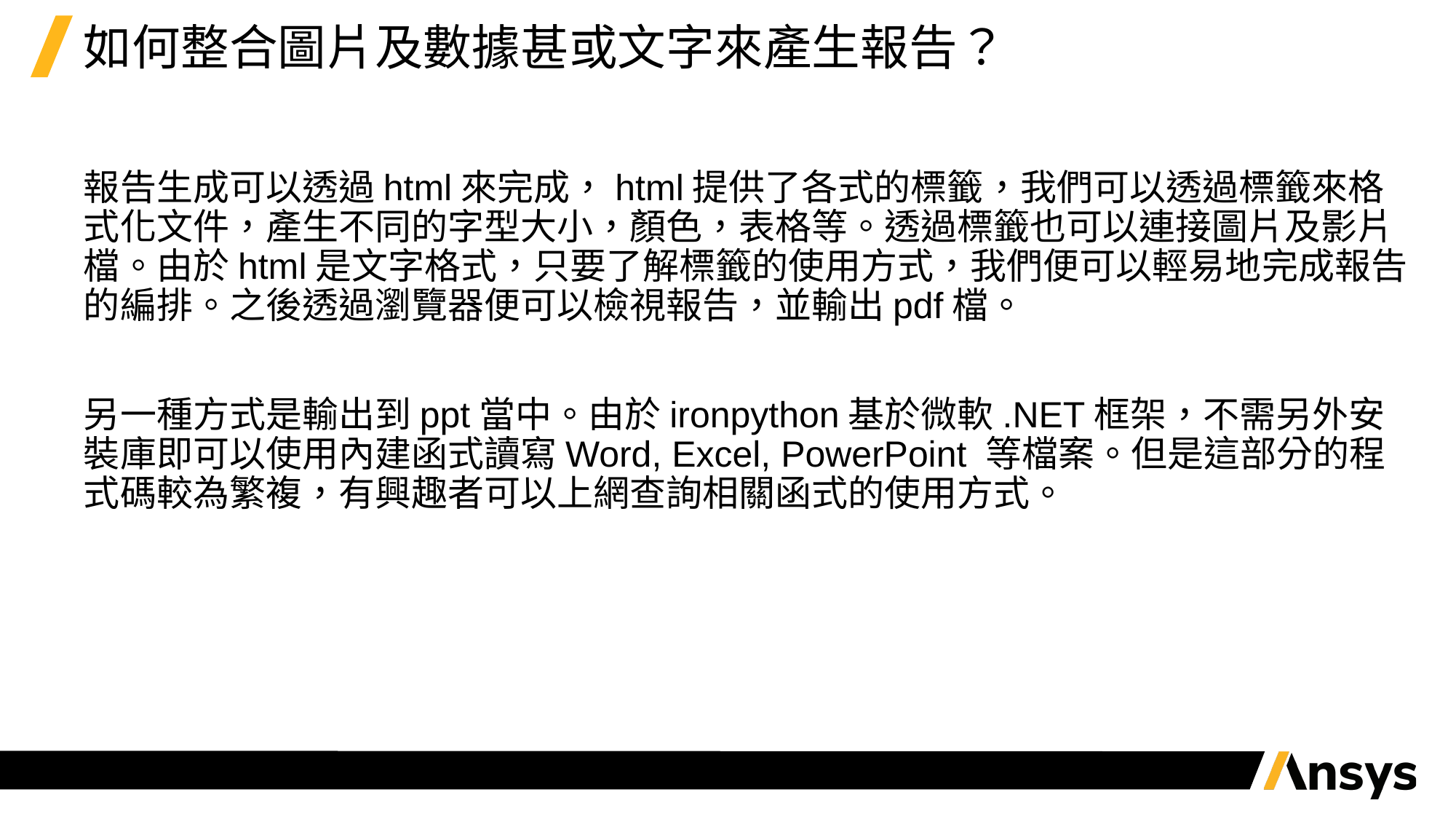

# 如何整合圖片及數據甚或文字來產生報告？
報告生成可以透過html來完成，html提供了各式的標籤，我們可以透過標籤來格式化文件，產生不同的字型大小，顏色，表格等。透過標籤也可以連接圖片及影片檔。由於html是文字格式，只要了解標籤的使用方式，我們便可以輕易地完成報告的編排。之後透過瀏覽器便可以檢視報告，並輸出pdf檔。

另一種方式是輸出到ppt當中。由於ironpython基於微軟.NET框架，不需另外安裝庫即可以使用內建函式讀寫Word, Excel, PowerPoint 等檔案。但是這部分的程式碼較為繁複，有興趣者可以上網查詢相關函式的使用方式。